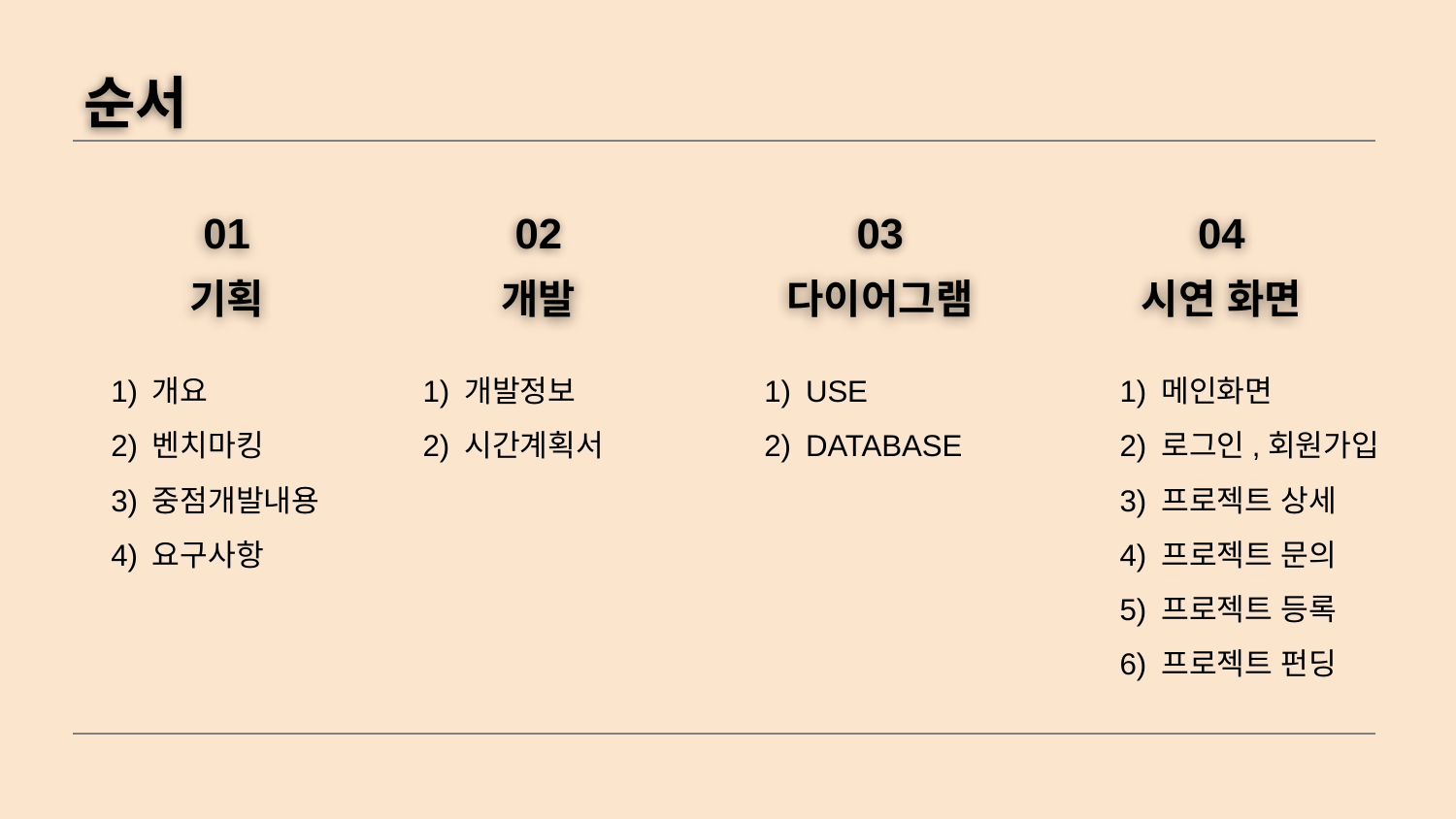

순서
01
기획
02
03
04
시연 화면
개발
다이어그램
개요
벤치마킹
중점개발내용
요구사항
개발정보
시간계획서
USE
DATABASE
메인화면
로그인,회원가입
프로젝트 상세
프로젝트 문의
프로젝트 등록
프로젝트 펀딩